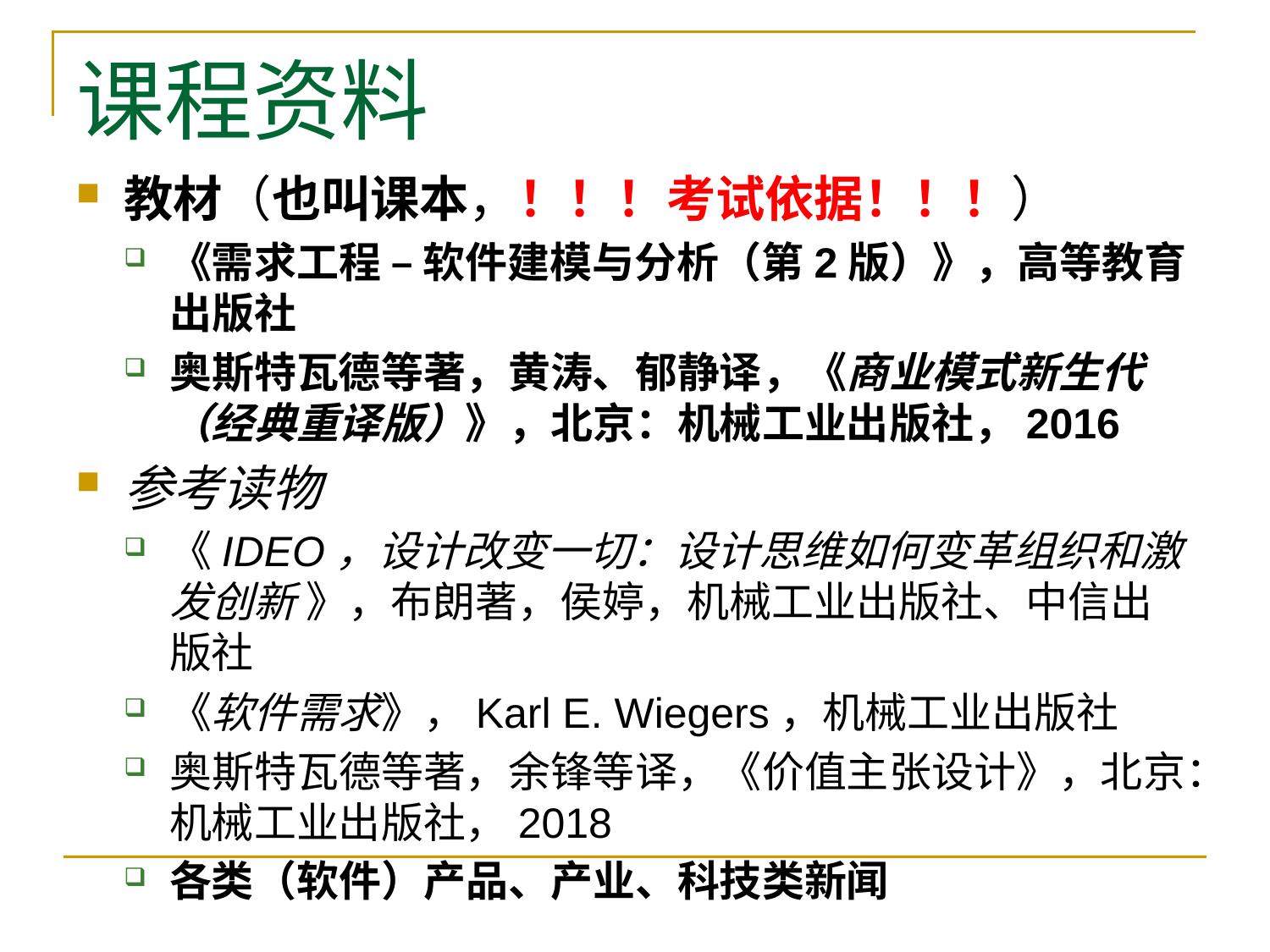

# 课程资料
教材（也叫课本，！！！考试依据！！！）
《需求工程 – 软件建模与分析（第2版）》，高等教育出版社
奥斯特瓦德等著，黄涛、郁静译，《商业模式新生代（经典重译版）》，北京：机械工业出版社，2016
参考读物
《IDEO，设计改变一切：设计思维如何变革组织和激发创新 》，布朗著，侯婷，机械工业出版社、中信出版社
《软件需求》，Karl E. Wiegers，机械工业出版社
奥斯特瓦德等著，余锋等译，《价值主张设计》，北京：机械工业出版社，2018
各类（软件）产品、产业、科技类新闻